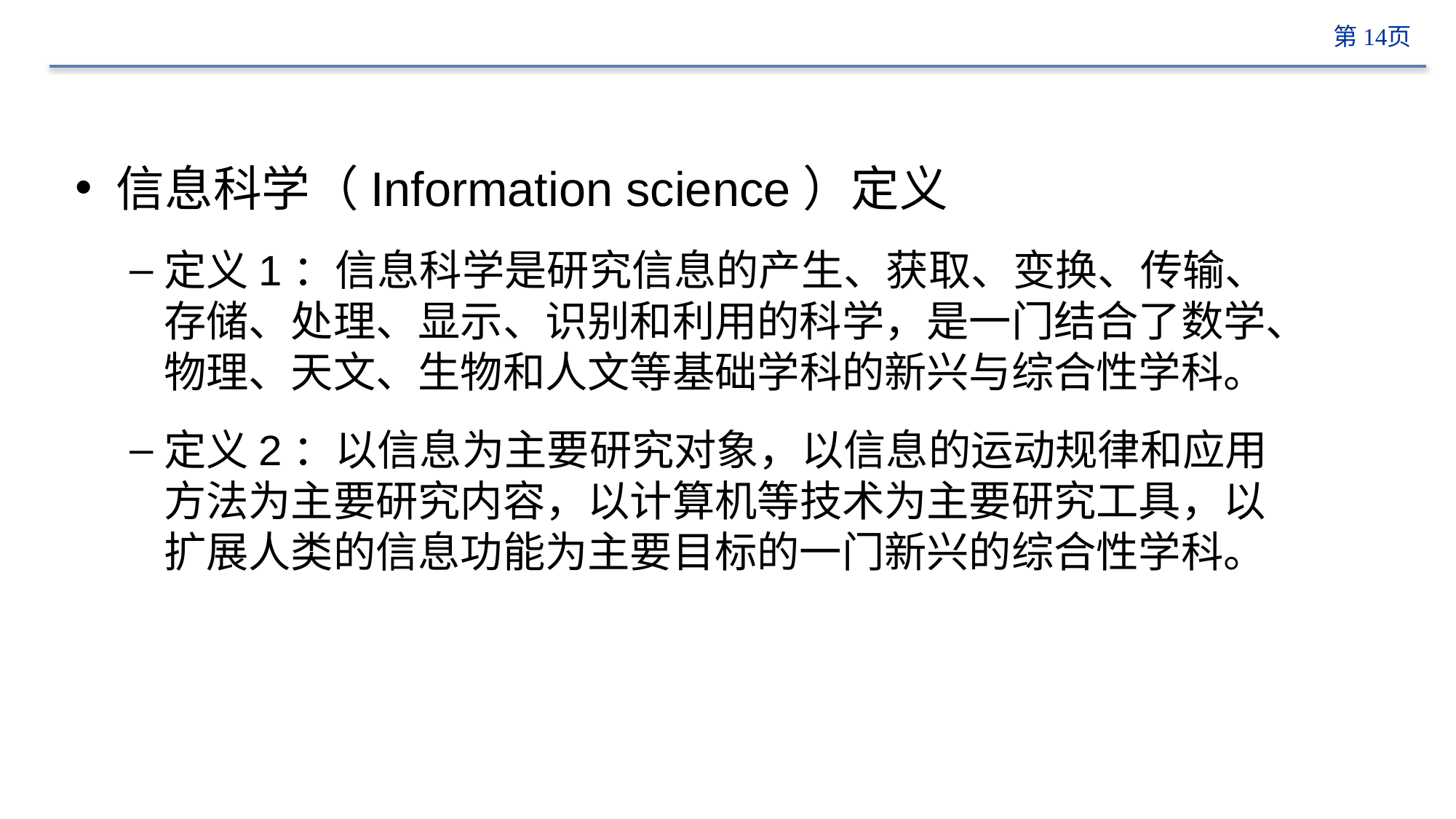

#

信息科学（Information science）定义
定义1：信息科学是研究信息的产生、获取、变换、传输、存储、处理、显示、识别和利用的科学，是一门结合了数学、物理、天文、生物和人文等基础学科的新兴与综合性学科。
定义2：以信息为主要研究对象，以信息的运动规律和应用方法为主要研究内容，以计算机等技术为主要研究工具，以扩展人类的信息功能为主要目标的一门新兴的综合性学科。